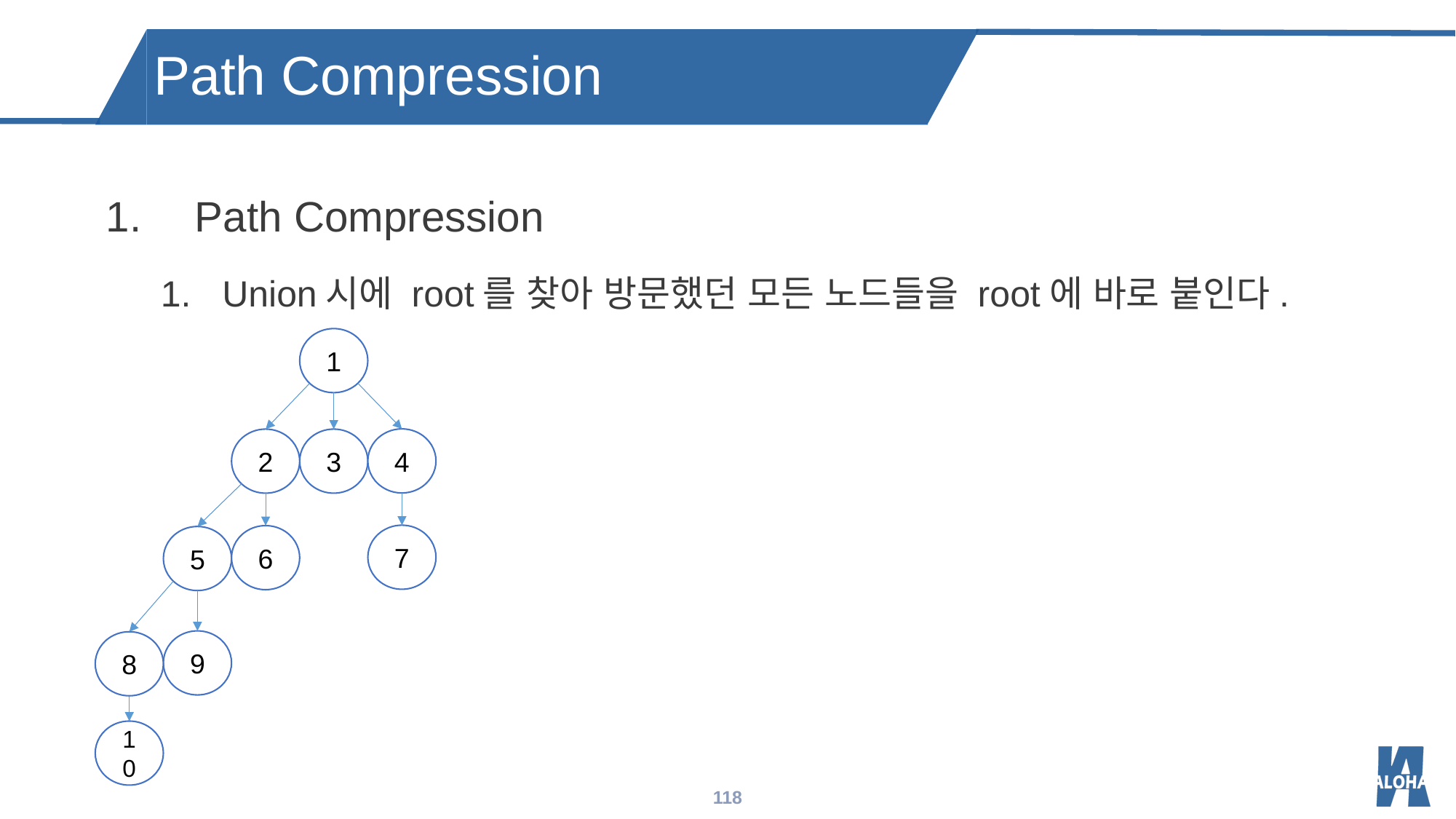

Path Compression
Path Compression
Union시에 root를 찾아 방문했던 모든 노드들을 root에 바로 붙인다.
1
4
2
3
7
6
5
9
8
10
118